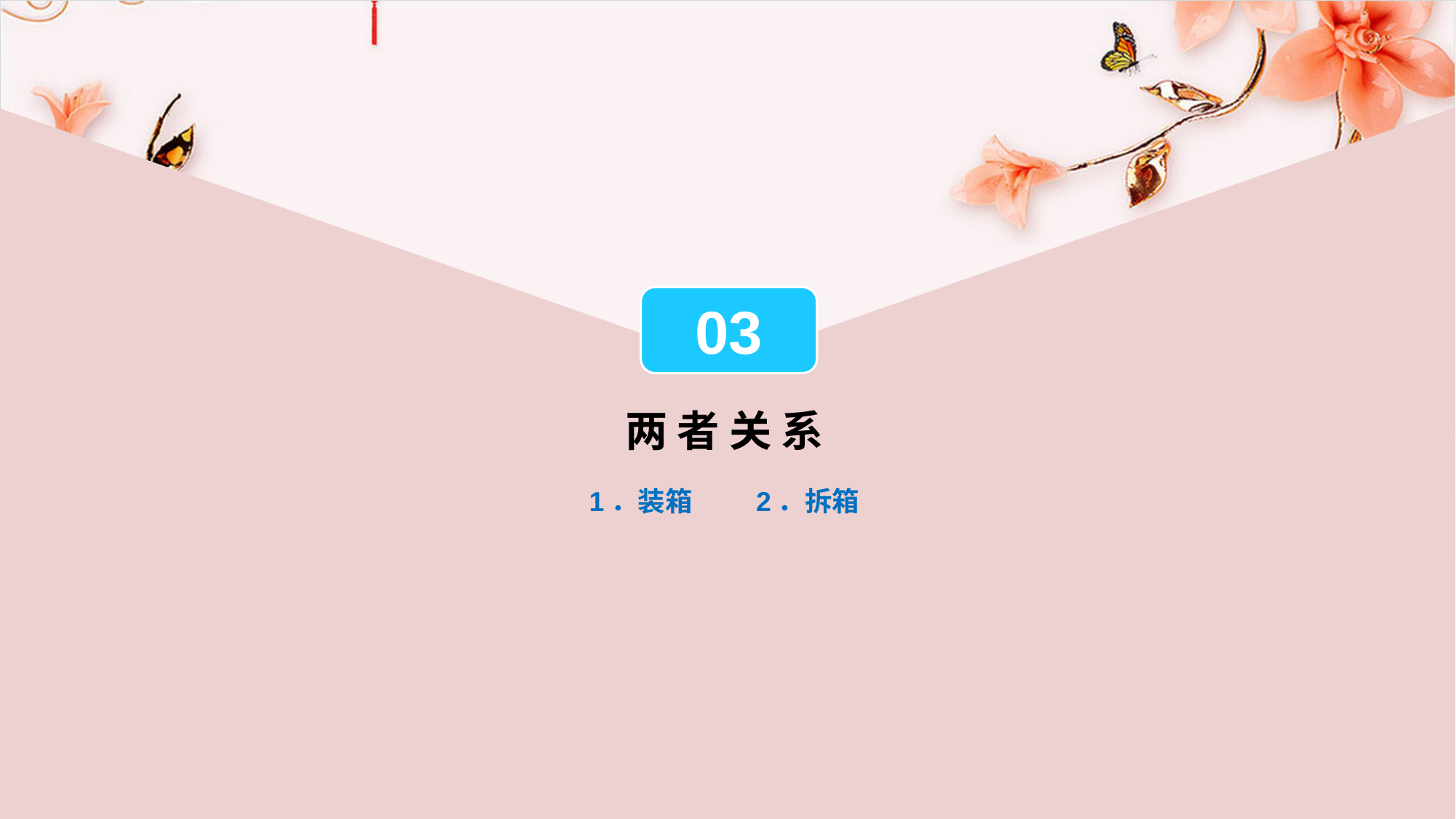

03
两 者 关 系
1．装箱
2．拆箱